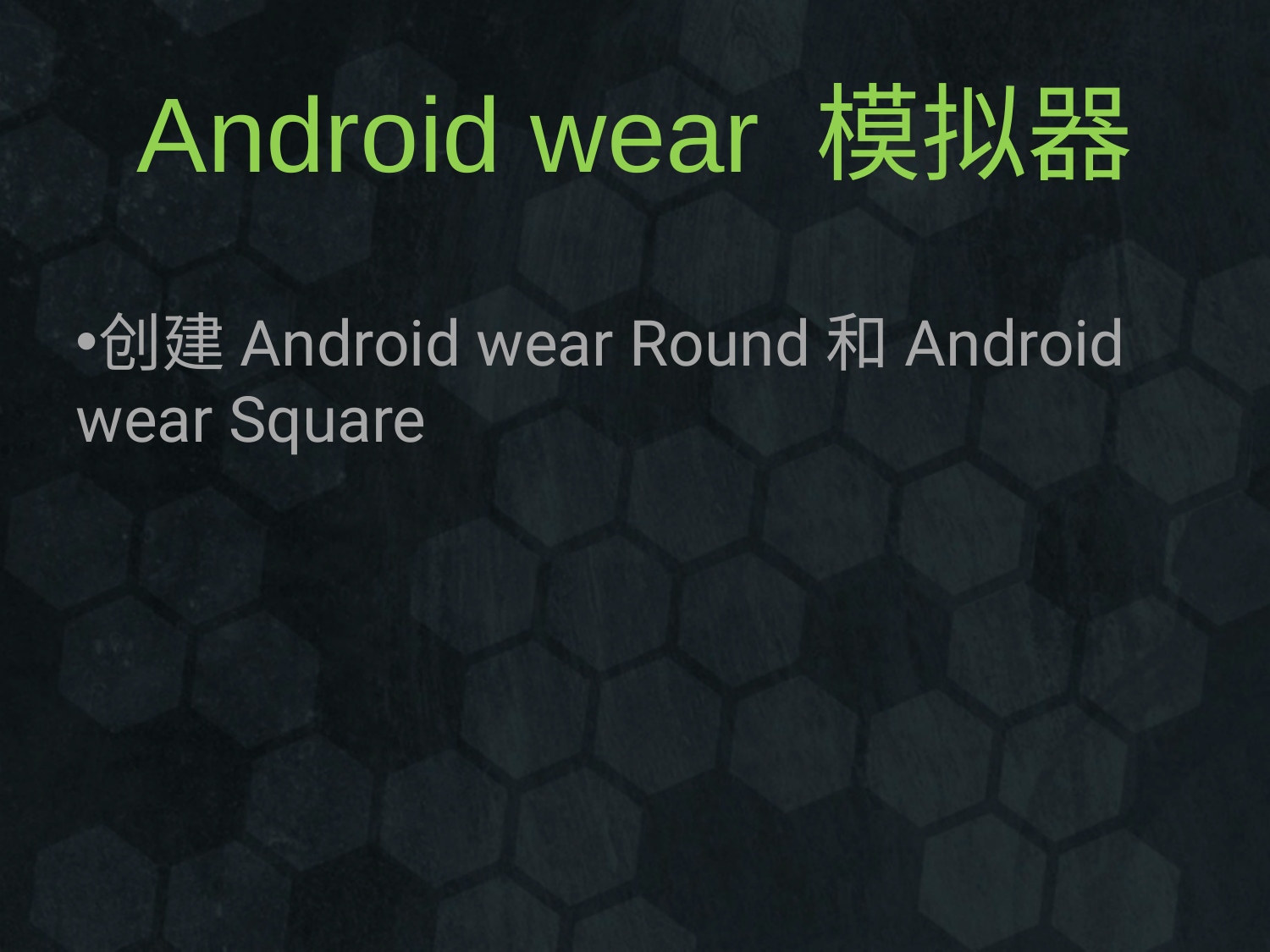

# Android wear 模拟器
创建Android wear Round和Android wear Square